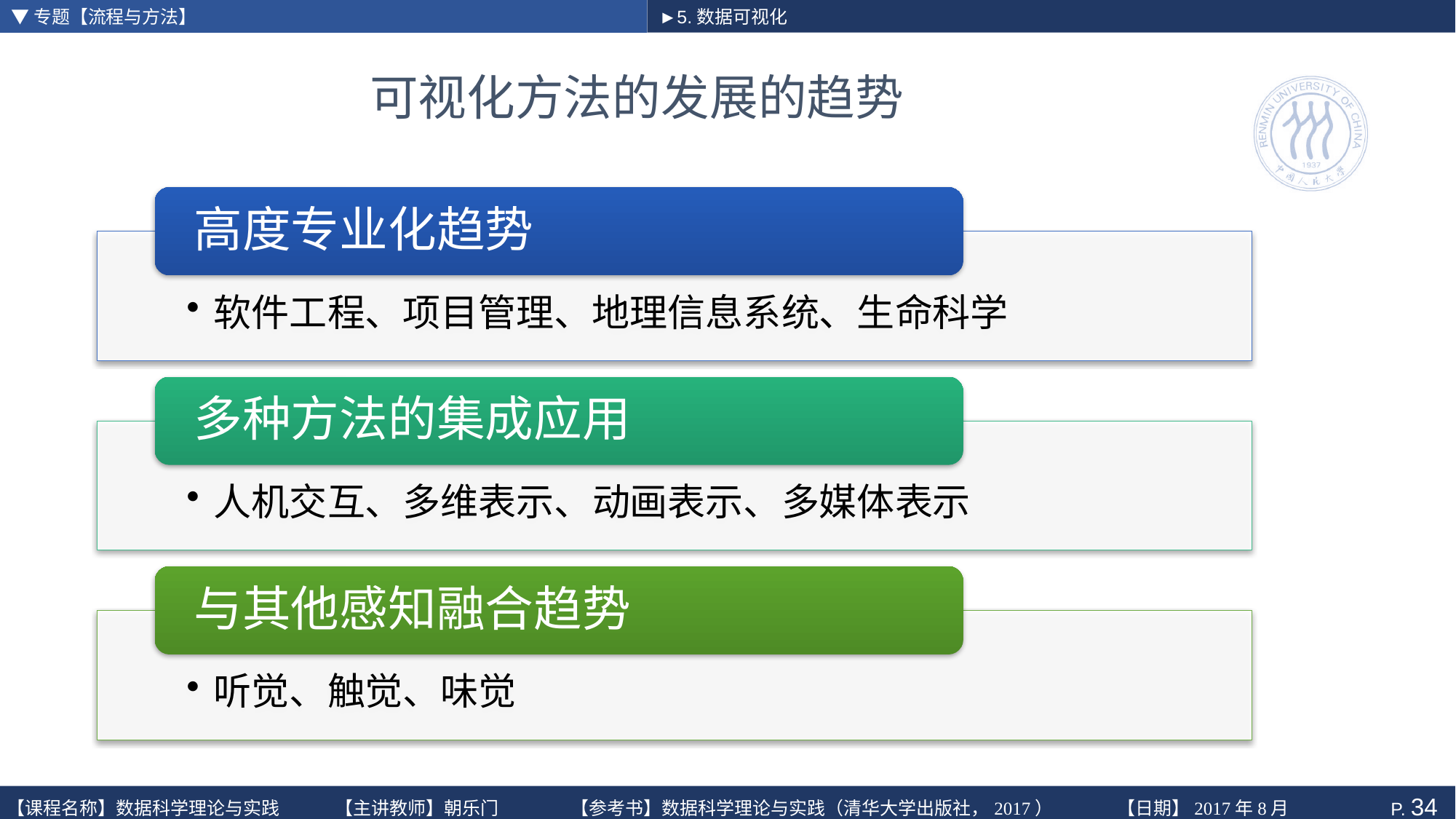

▼专题【流程与方法】
►5.数据可视化

# 可视化方法的发展的趋势
软件工程、项目管理、地理信息系统、生命科学
高度专业化趋势
人机交互、多维表示、动画表示、多媒体表示
多种方法的集成应用
听觉、触觉、味觉
与其他感知融合趋势